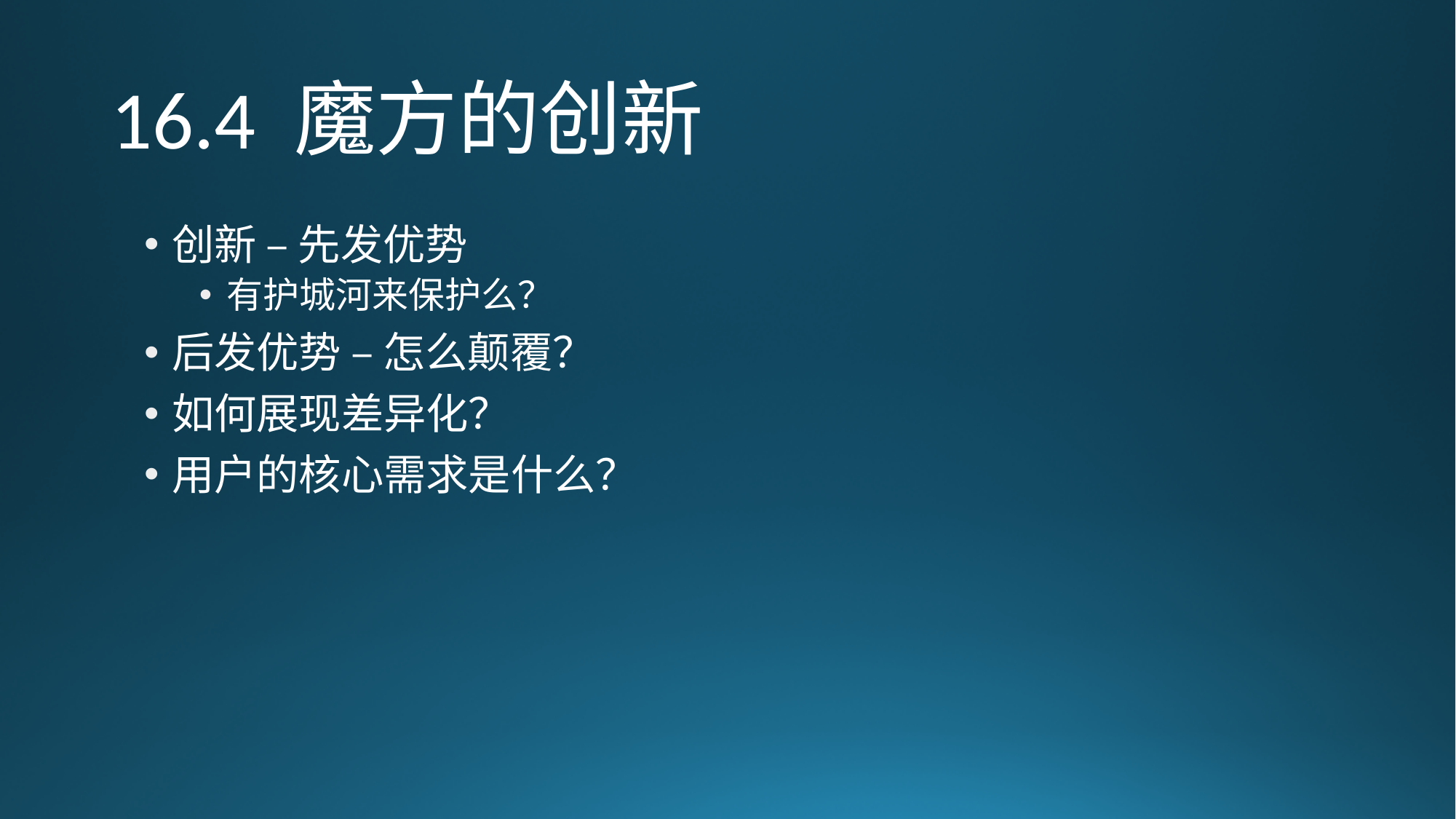

# 16.4 魔方的创新
创新 – 先发优势
有护城河来保护么？
后发优势 – 怎么颠覆？
如何展现差异化？
用户的核心需求是什么？